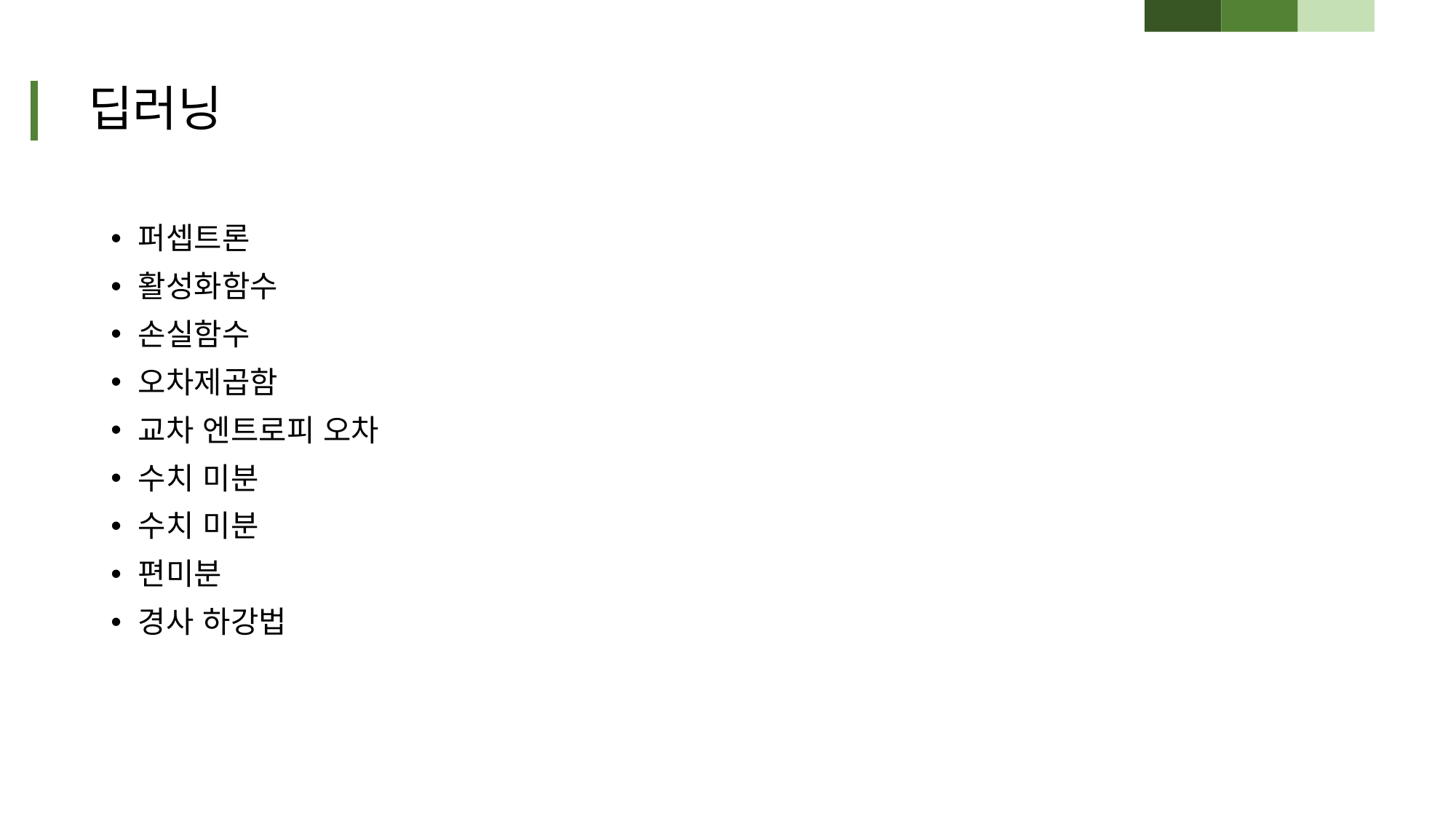

# 딥러닝

퍼셉트론
활성화함수
손실함수
오차제곱함
교차 엔트로피 오차
수치 미분
수치 미분
편미분
경사 하강법